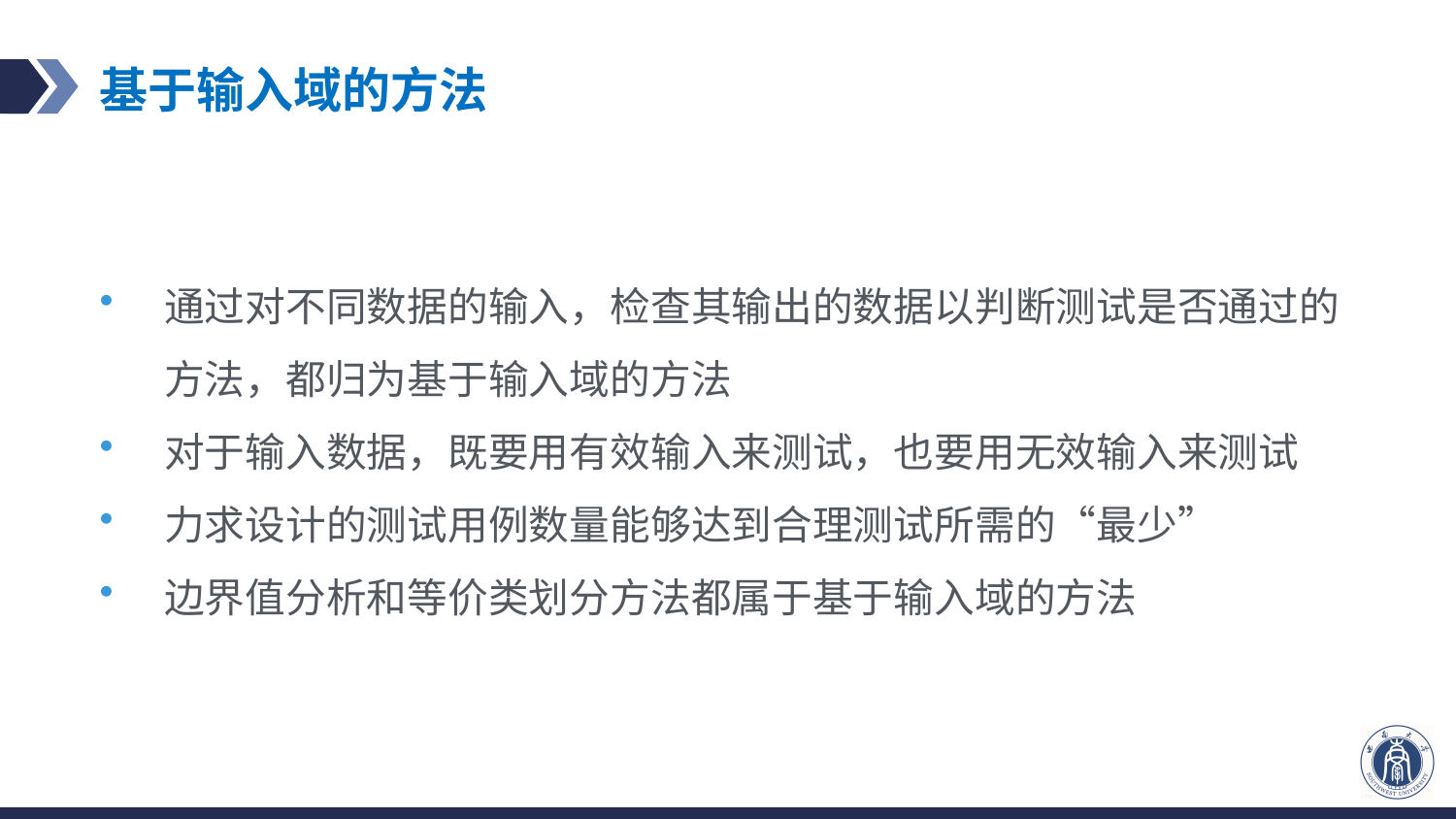

# 基于输入域的方法
通过对不同数据的输入，检查其输出的数据以判断测试是否通过的方法，都归为基于输入域的方法
对于输入数据，既要用有效输入来测试，也要用无效输入来测试
力求设计的测试用例数量能够达到合理测试所需的“最少”
边界值分析和等价类划分方法都属于基于输入域的方法